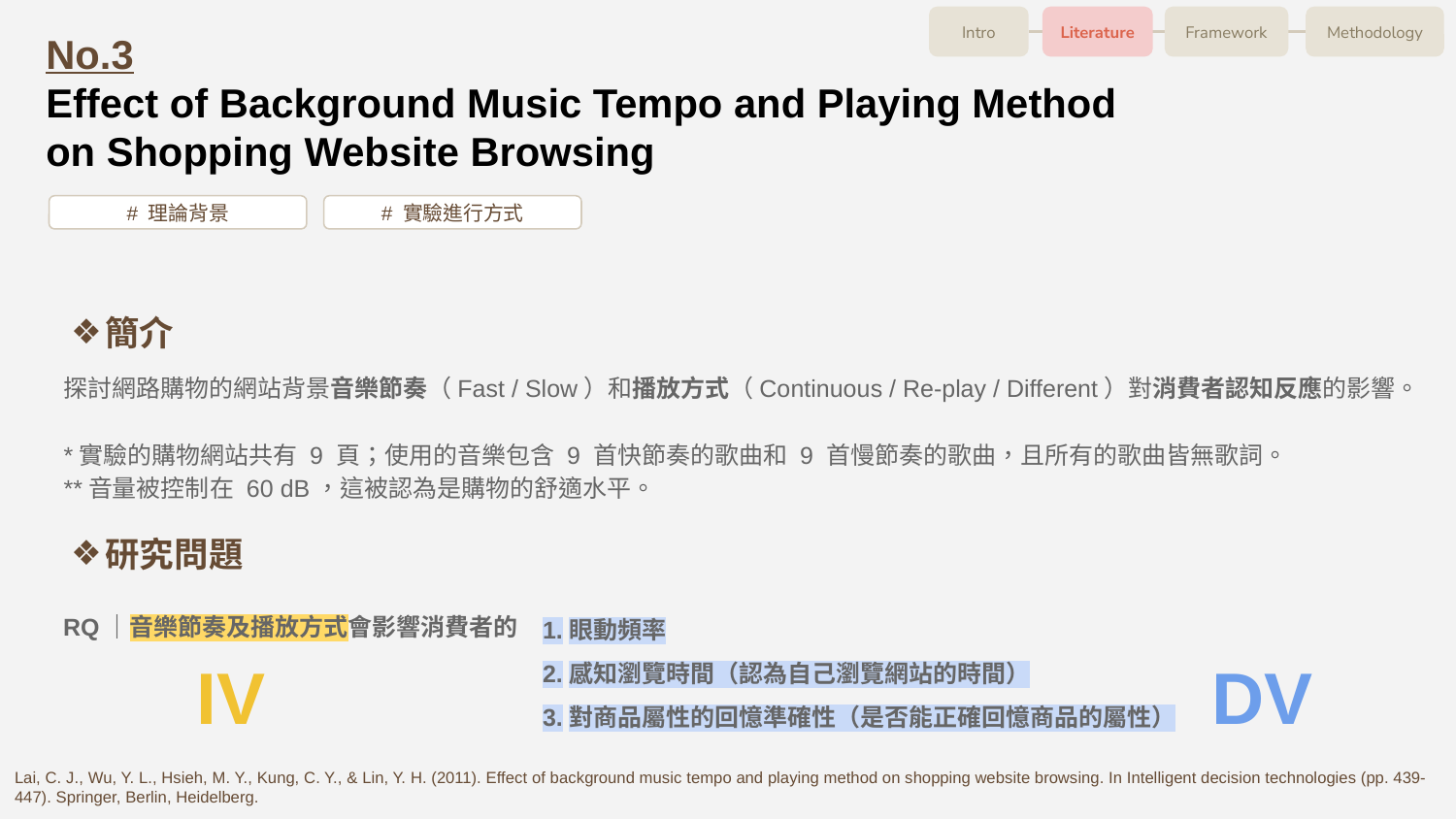

Intro
Literature
Framework
Methodology
# No.3
Effect of Background Music Tempo and Playing Method
on Shopping Website Browsing
# 理論背景
# 實驗進行方式
簡介
探討網路購物的網站背景音樂節奏（Fast / Slow）和播放方式（Continuous / Re-play / Different）對消費者認知反應的影響。
*實驗的購物網站共有 9 頁；使用的音樂包含 9 首快節奏的歌曲和 9 首慢節奏的歌曲，且所有的歌曲皆無歌詞。
**音量被控制在 60 dB，這被認為是購物的舒適水平。
研究問題
RQ｜音樂節奏及播放方式會影響消費者的
眼動頻率
感知瀏覽時間（認為自己瀏覽網站的時間）
對商品屬性的回憶準確性（是否能正確回憶商品的屬性）
IV
DV
Lai, C. J., Wu, Y. L., Hsieh, M. Y., Kung, C. Y., & Lin, Y. H. (2011). Effect of background music tempo and playing method on shopping website browsing. In Intelligent decision technologies (pp. 439-447). Springer, Berlin, Heidelberg.